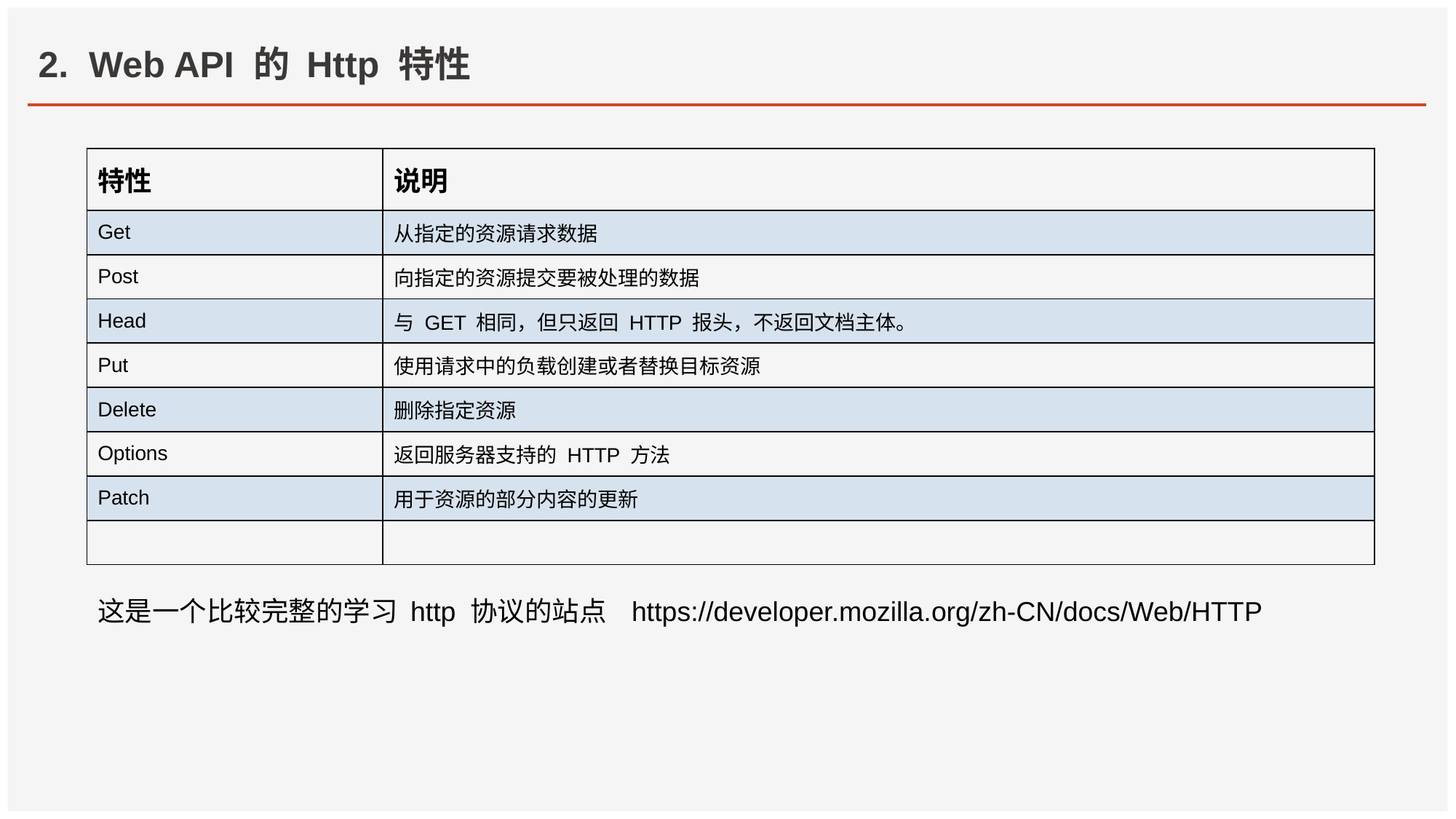

# 2.  Web API 的 Http 特性
| 特性 | 说明 |
| --- | --- |
| Get | 从指定的资源请求数据 |
| Post | 向指定的资源提交要被处理的数据 |
| Head | 与 GET 相同，但只返回 HTTP 报头，不返回文档主体。 |
| Put | 使用请求中的负载创建或者替换目标资源 |
| Delete | 删除指定资源 |
| Options | 返回服务器支持的 HTTP 方法 |
| Patch | 用于资源的部分内容的更新 |
|  |  |
这是一个比较完整的学习 http 协议的站点   https://developer.mozilla.org/zh-CN/docs/Web/HTTP